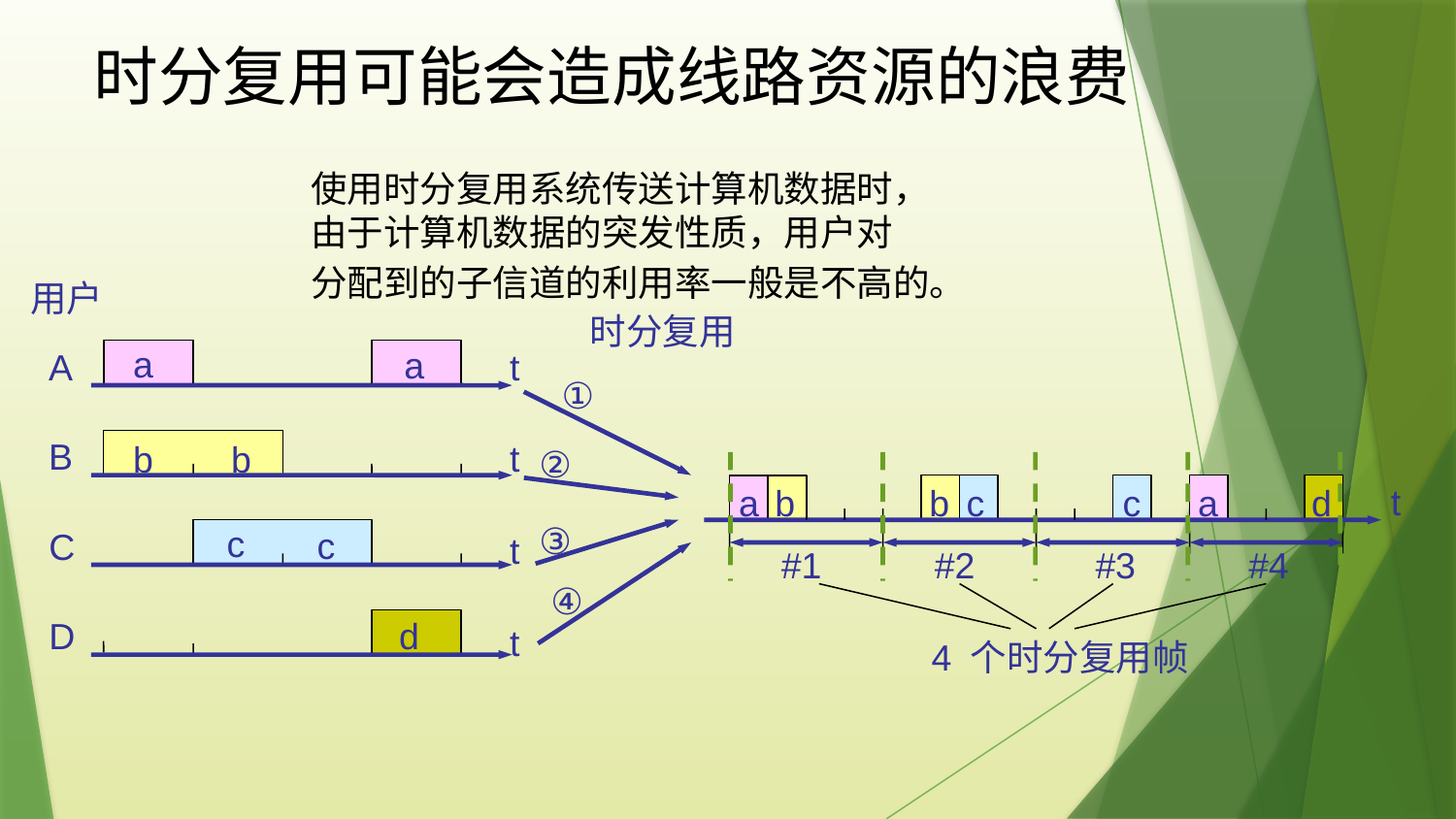

# 时分复用可能会造成线路资源的浪费
使用时分复用系统传送计算机数据时，
由于计算机数据的突发性质，用户对
分配到的子信道的利用率一般是不高的。
用户
时分复用
a
a
A
t

①

B
t
b
b

②

t
a
b
b
c
c
a
d

③
c
c
C

t

#1
#2
#3
#4

④

d
D

t
4 个时分复用帧